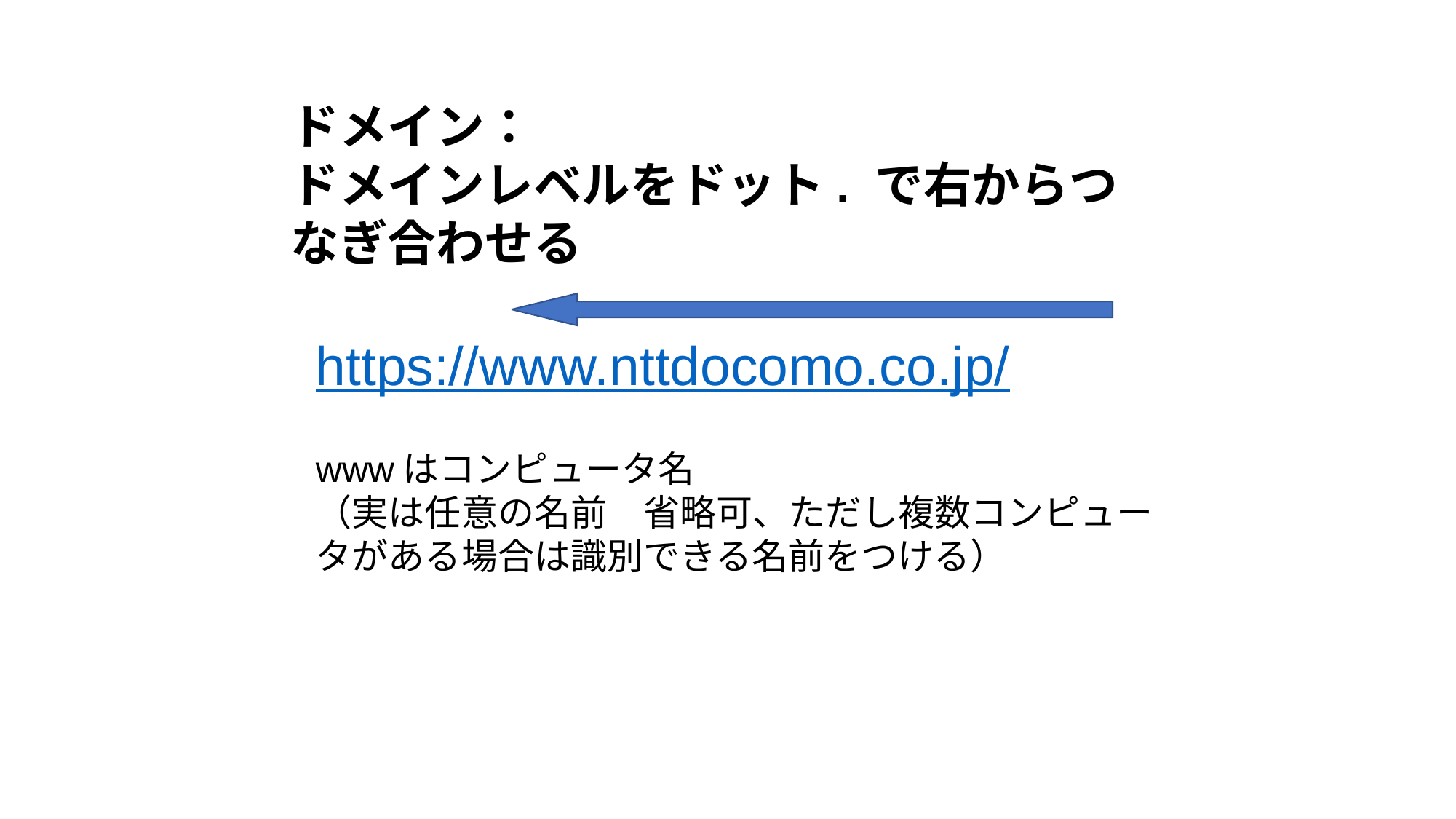

ドメイン：
ドメインレベルをドット. で右からつなぎ合わせる

https://www.nttdocomo.co.jp/
wwwはコンピュータ名
（実は任意の名前　省略可、ただし複数コンピュータがある場合は識別できる名前をつける）